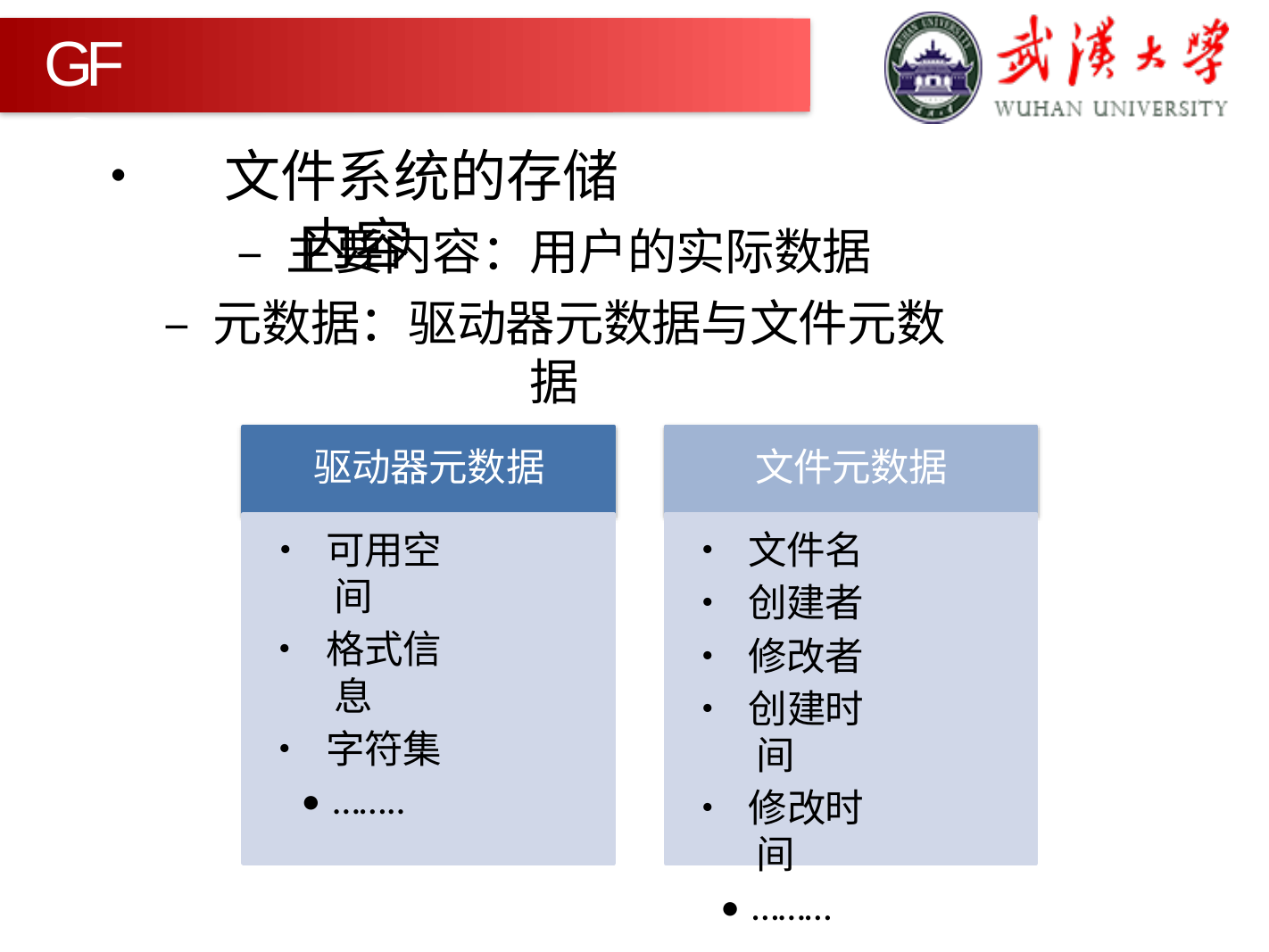

GFS
•	文件系统的存储内容
– 主要内容：用户的实际数据

– 元数据：驱动器元数据与文件元数据

驱动器元数据
文件元数据

• 文件名
• 创建者
• 修改者
• 创建时间
• 修改时间
• ………
• 可用空间
• 格式信息
• 字符集
• ……..